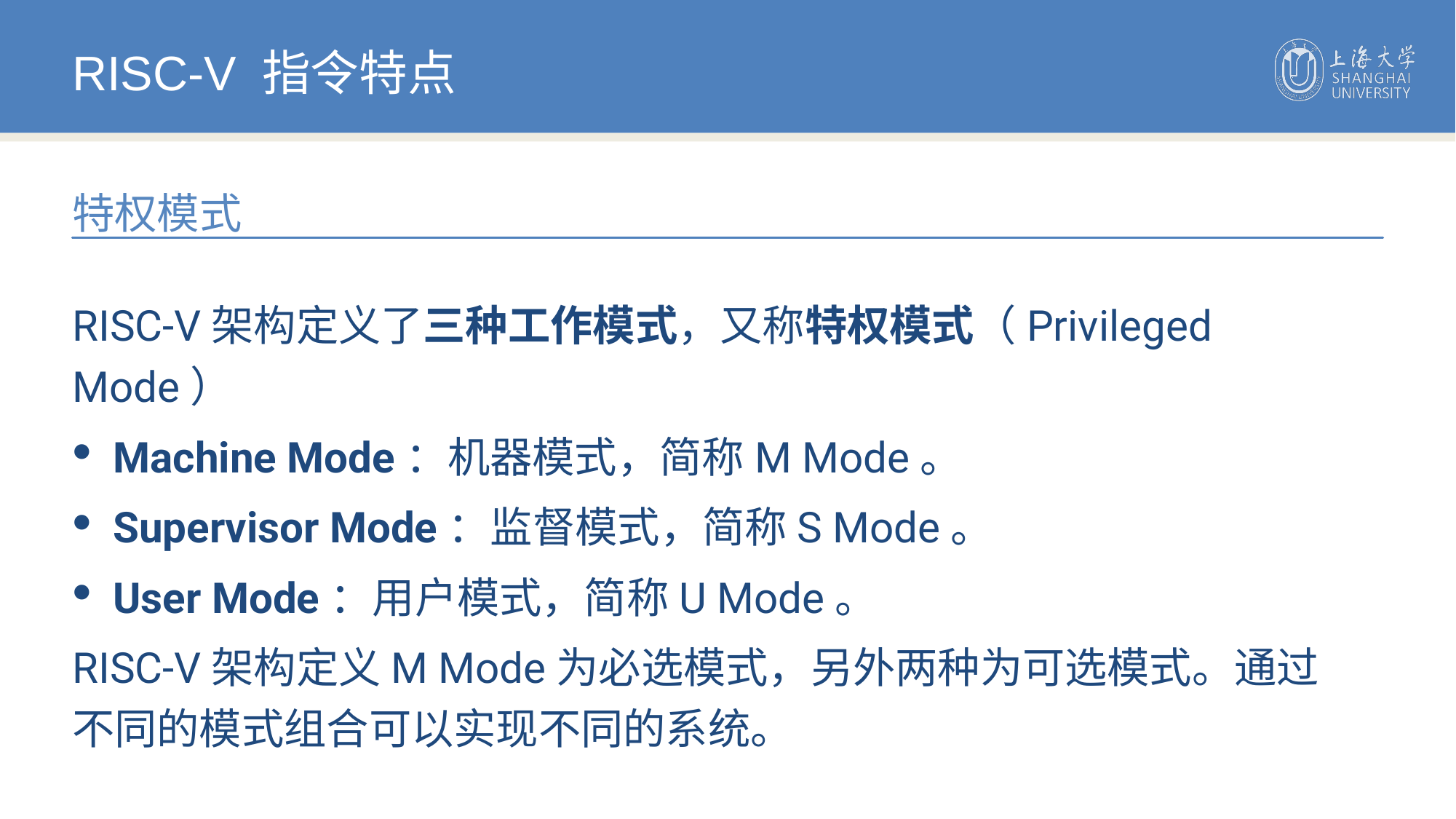

RISC-V 指令特点
特权模式
RISC-V架构定义了三种工作模式，又称特权模式（Privileged Mode）
Machine Mode：机器模式，简称M Mode。
Supervisor Mode：监督模式，简称S Mode。
User Mode：用户模式，简称U Mode。
RISC-V架构定义M Mode为必选模式，另外两种为可选模式。通过不同的模式组合可以实现不同的系统。